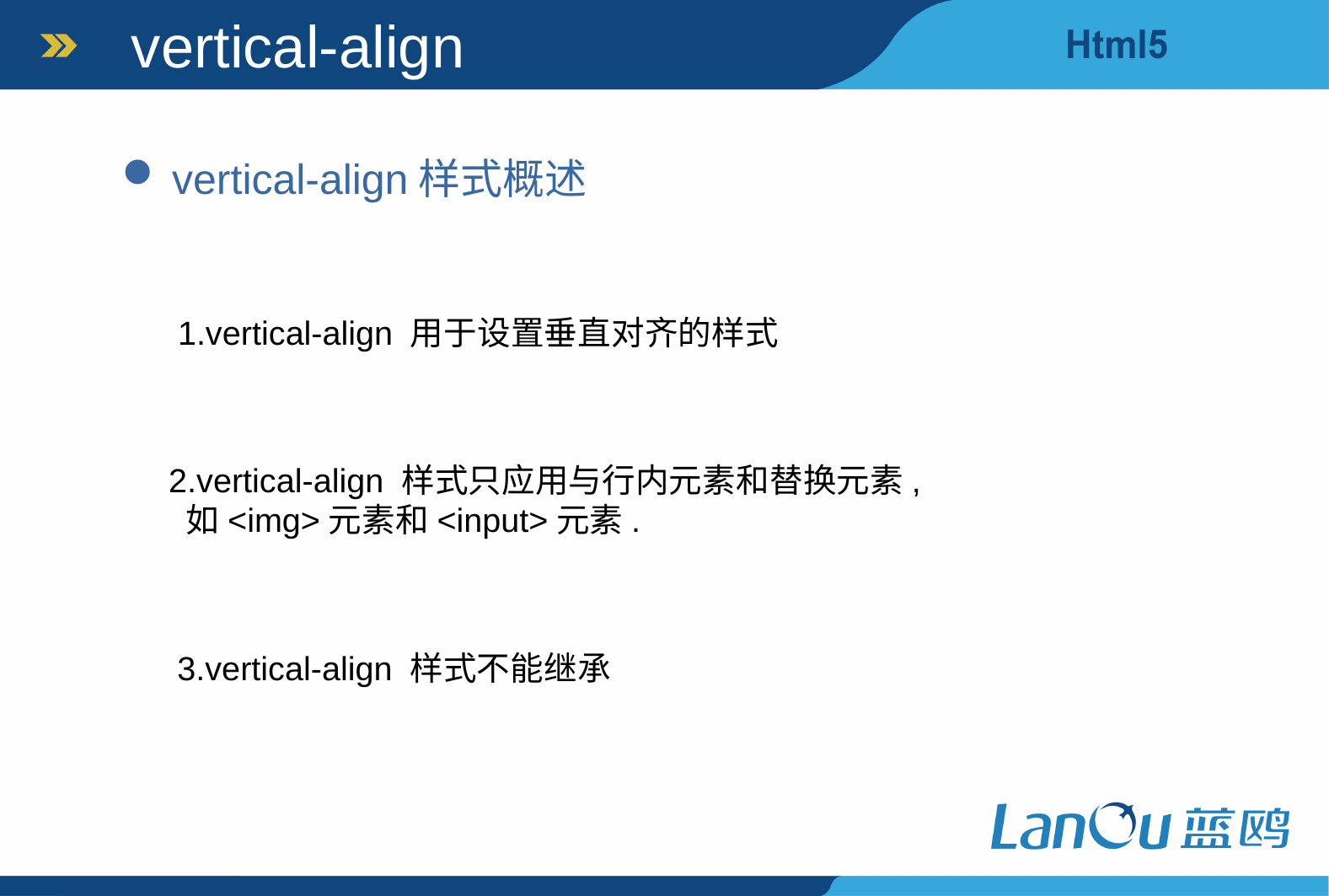

vertical-align
vertical-align样式概述
1.vertical-align 用于设置垂直对齐的样式
2.vertical-align 样式只应用与行内元素和替换元素, 如<img>元素和<input>元素.
3.vertical-align 样式不能继承